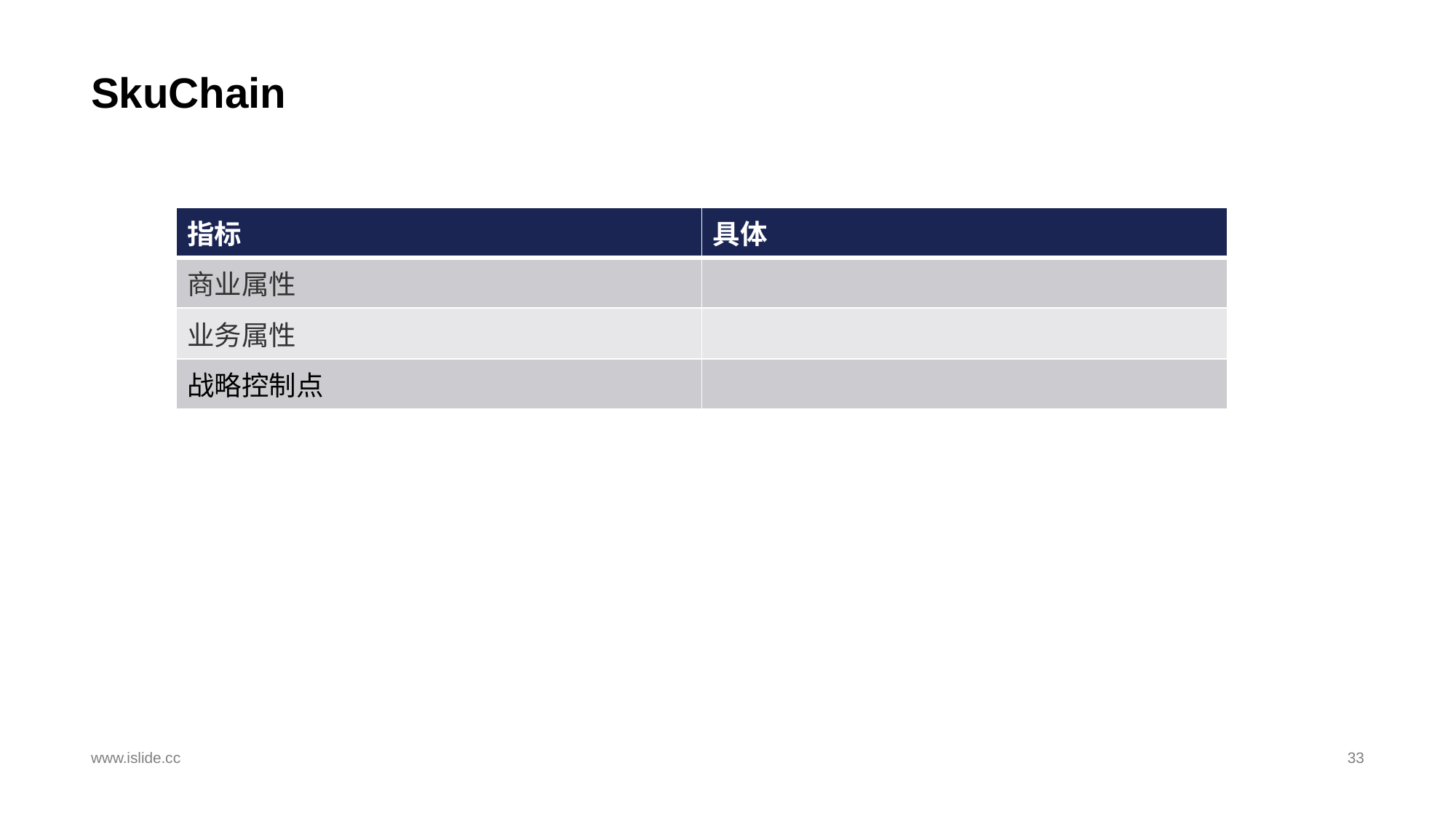

# SkuChain
| 指标 | 具体 |
| --- | --- |
| 商业属性 |  |
| 业务属性 |  |
| 战略控制点 |  |
www.islide.cc
33